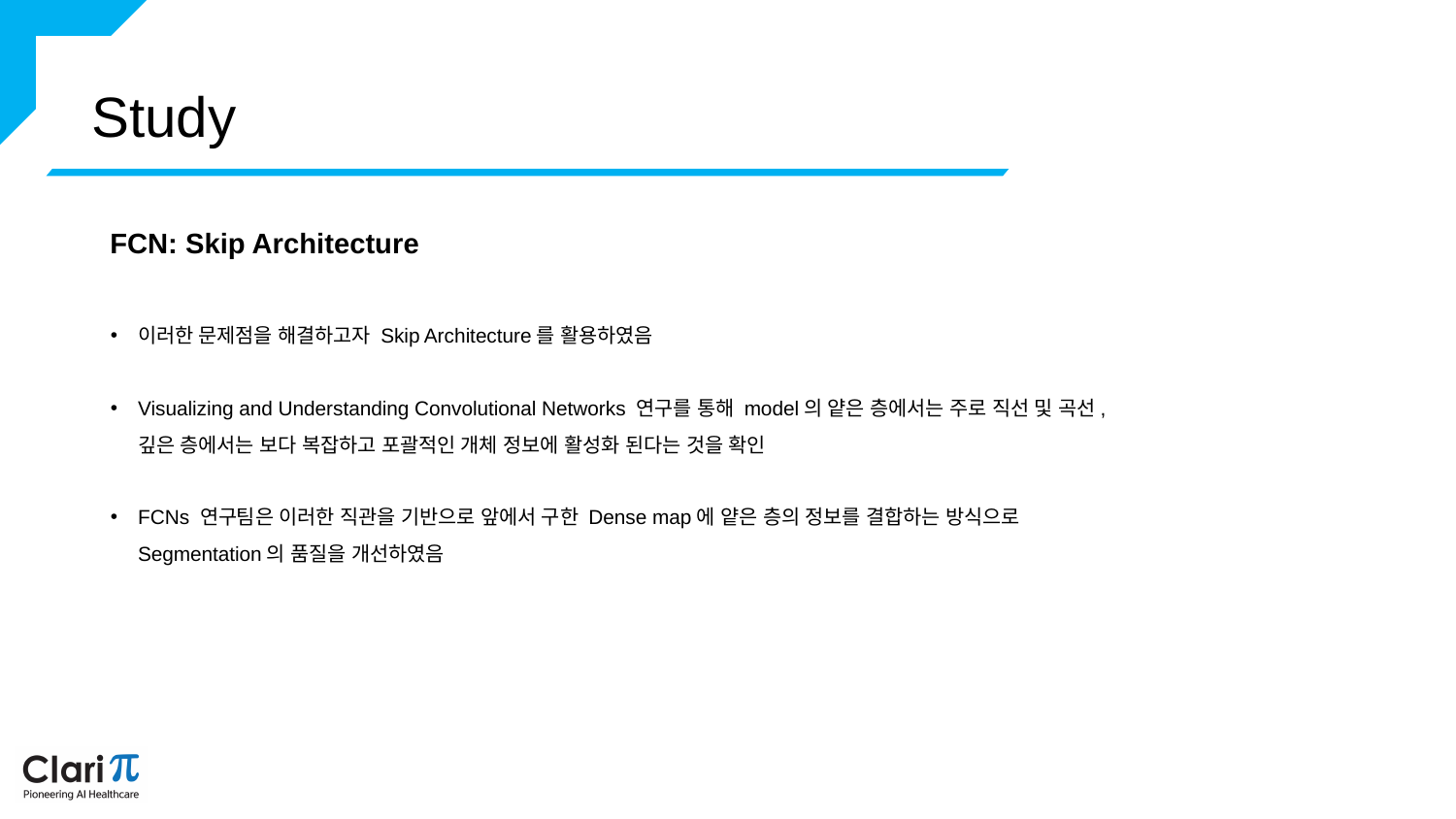

Study
FCN: Skip Architecture
이러한 문제점을 해결하고자 Skip Architecture를 활용하였음

Visualizing and Understanding Convolutional Networks 연구를 통해 model의 얕은 층에서는 주로 직선 및 곡선, 깊은 층에서는 보다 복잡하고 포괄적인 개체 정보에 활성화 된다는 것을 확인

FCNs 연구팀은 이러한 직관을 기반으로 앞에서 구한 Dense map에 얕은 층의 정보를 결합하는 방식으로 Segmentation의 품질을 개선하였음